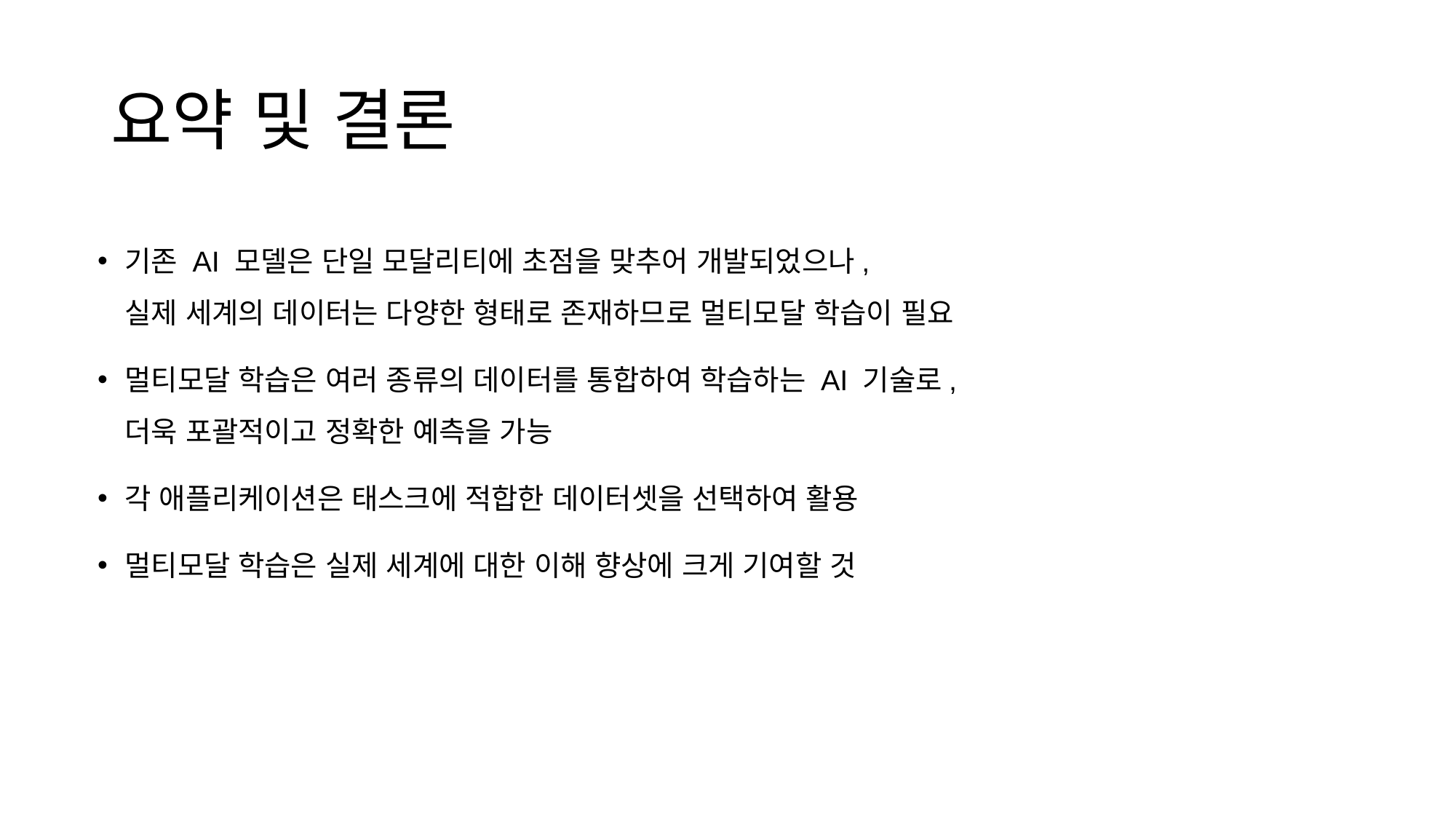

# 요약 및 결론
기존 AI 모델은 단일 모달리티에 초점을 맞추어 개발되었으나,
실제 세계의 데이터는 다양한 형태로 존재하므로 멀티모달 학습이 필요
멀티모달 학습은 여러 종류의 데이터를 통합하여 학습하는 AI 기술로,
더욱 포괄적이고 정확한 예측을 가능
각 애플리케이션은 태스크에 적합한 데이터셋을 선택하여 활용
멀티모달 학습은 실제 세계에 대한 이해 향상에 크게 기여할 것